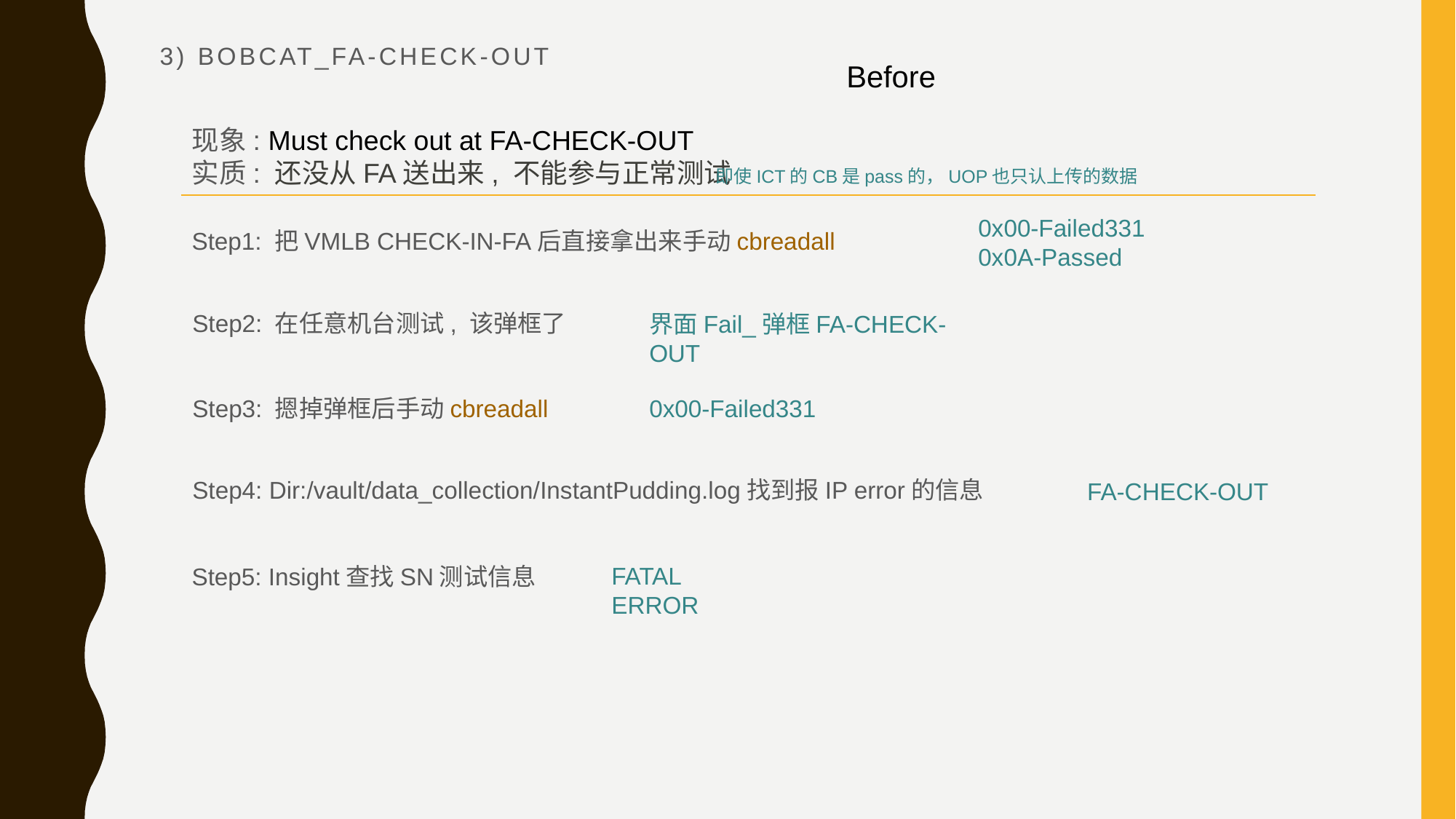

# 3) Bobcat_fa-check-out
Before
现象: Must check out at FA-CHECK-OUT
实质: 还没从FA送出来, 不能参与正常测试
即使ICT的CB是pass的，UOP也只认上传的数据
0x00-Failed331
0x0A-Passed
Step1: 把VMLB CHECK-IN-FA后直接拿出来手动cbreadall
Step2: 在任意机台测试, 该弹框了
界面Fail_弹框FA-CHECK-OUT
Step3: 摁掉弹框后手动cbreadall
0x00-Failed331
Step4: Dir:/vault/data_collection/InstantPudding.log找到报IP error的信息
FA-CHECK-OUT
FATAL ERROR
Step5: Insight查找SN测试信息